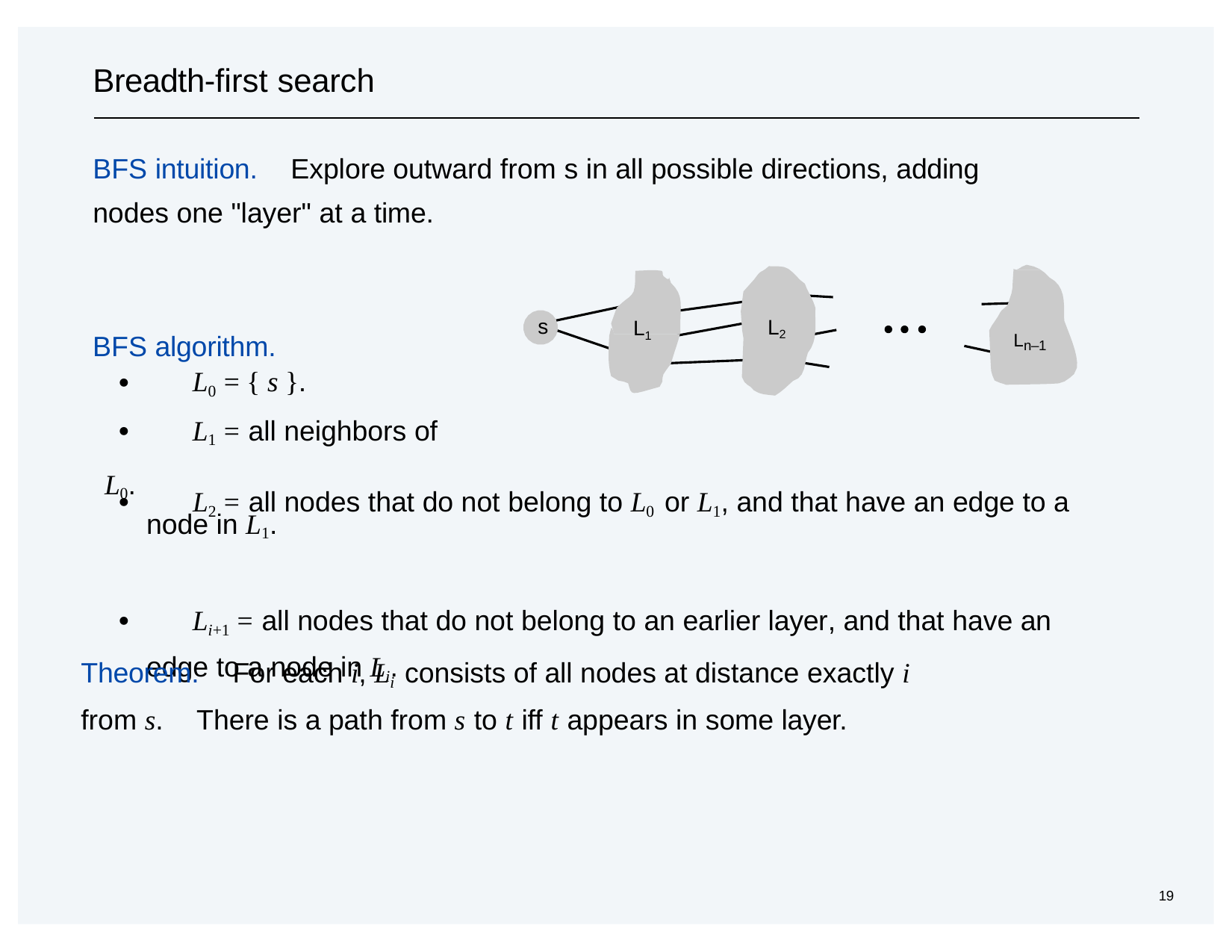

# Breadth-first search
BFS intuition.	Explore outward from s in all possible directions, adding nodes one "layer" at a time.

s
L2
L1
Ln–1

BFS algorithm.
・L0 = { s }.
・L1 = all neighbors of L0.
・L2 = all nodes that do not belong to L0 or L1, and that have an edge to a
・Li+1 = all nodes that do not belong to an earlier layer, and that have an edge to a node in Li.
node in L1.
Theorem.	For each i, Li consists of all nodes at distance exactly i
from s.	There is a path from s to t iff t appears in some layer.
19